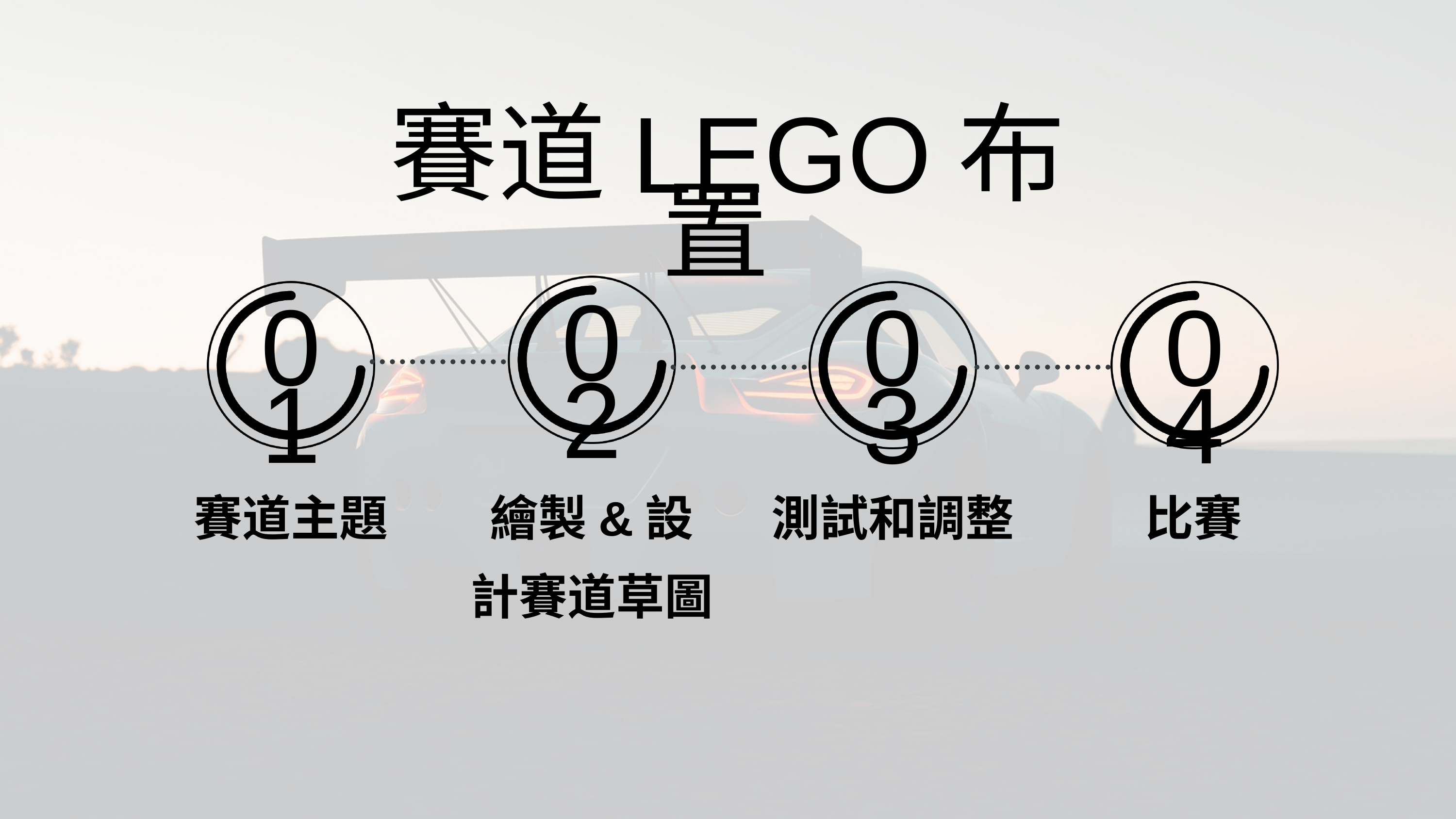

賽道LEGO布置

02
01
03
04

賽道主題
繪製&設計賽道草圖
測試和調整
比賽